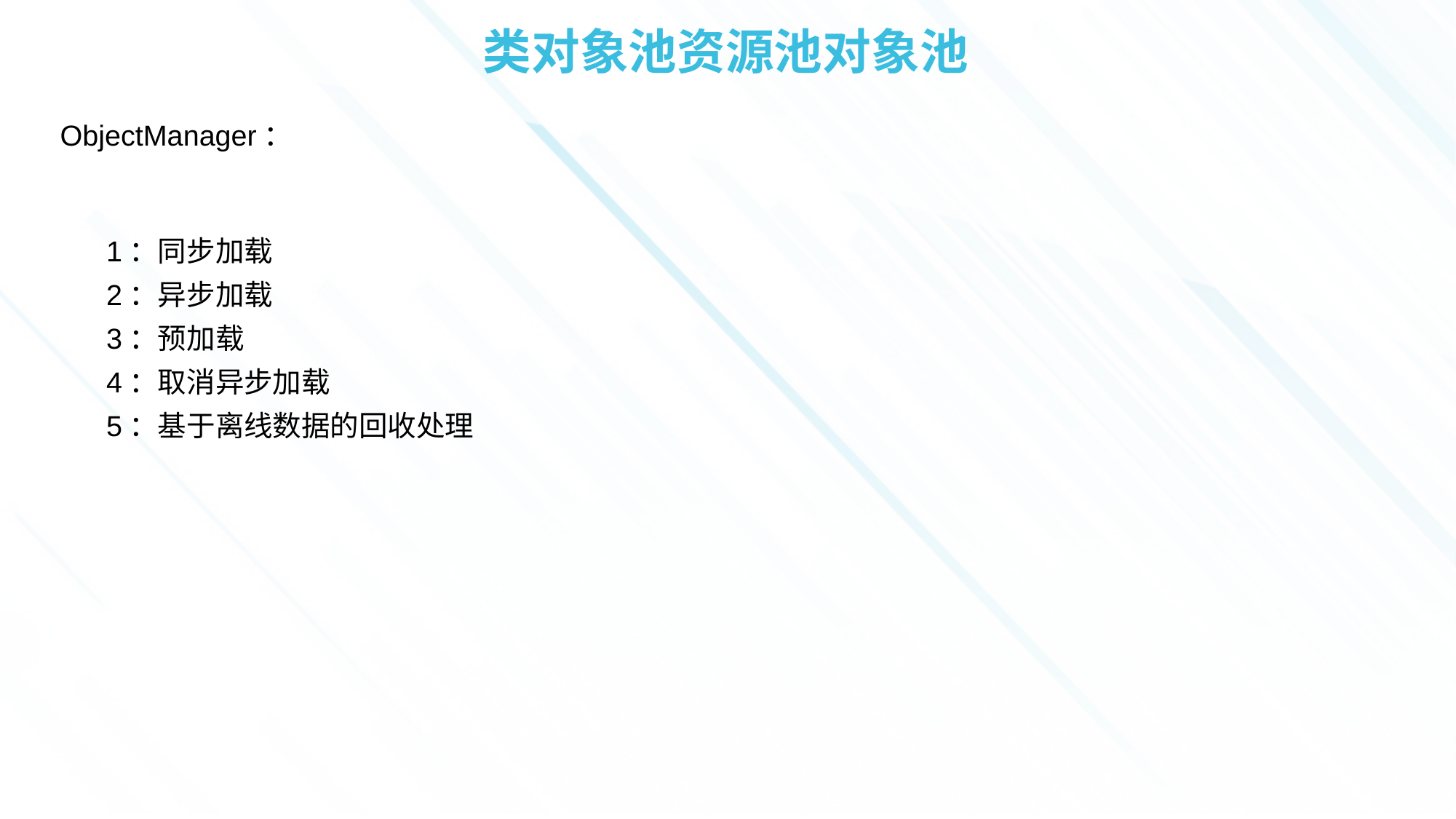

# 类对象池资源池对象池
ObjectManager：
1：同步加载
2：异步加载
3：预加载
4：取消异步加载
5：基于离线数据的回收处理